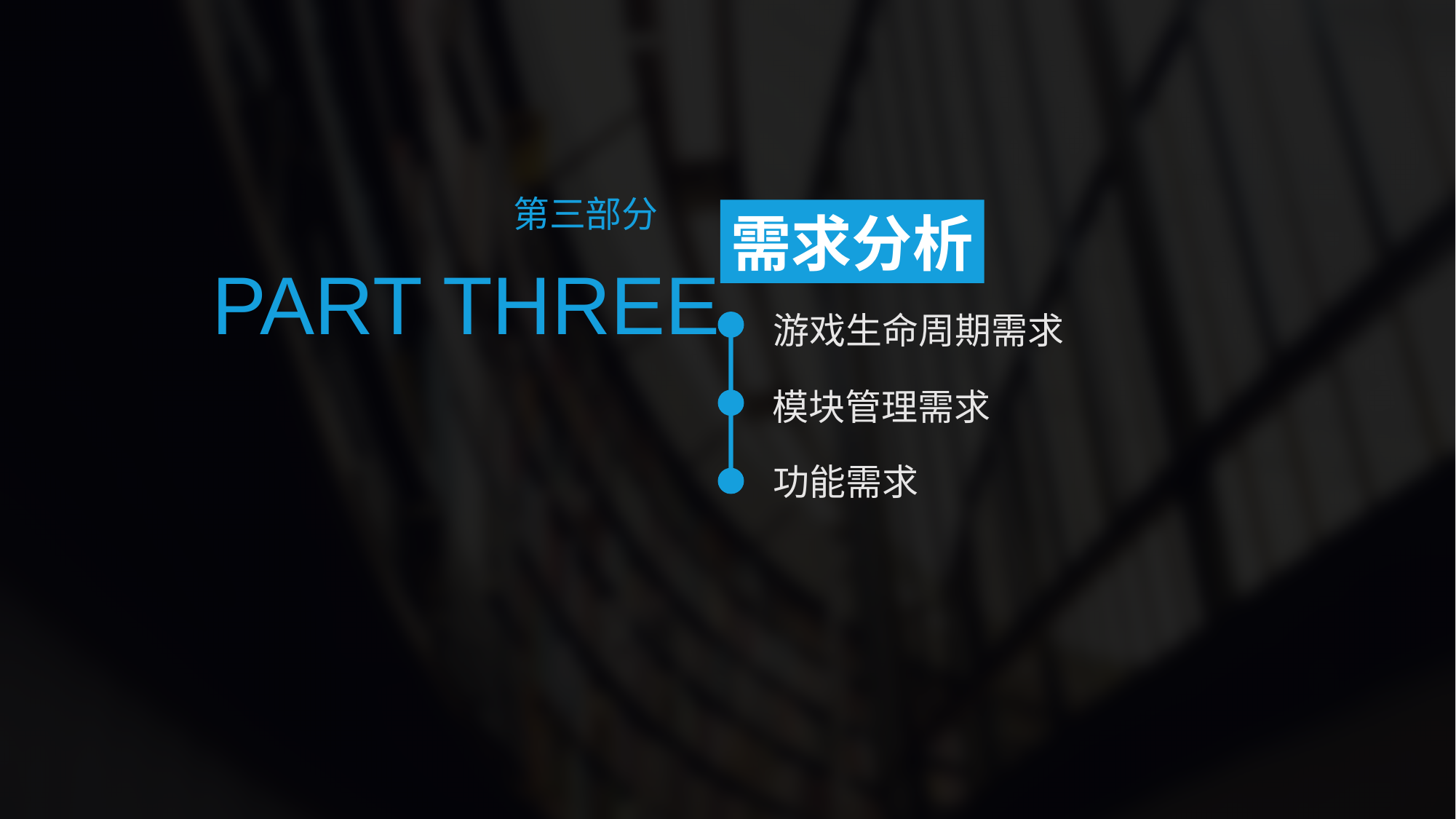

第三部分
需求分析
PART THREE
游戏生命周期需求

模块管理需求
功能需求